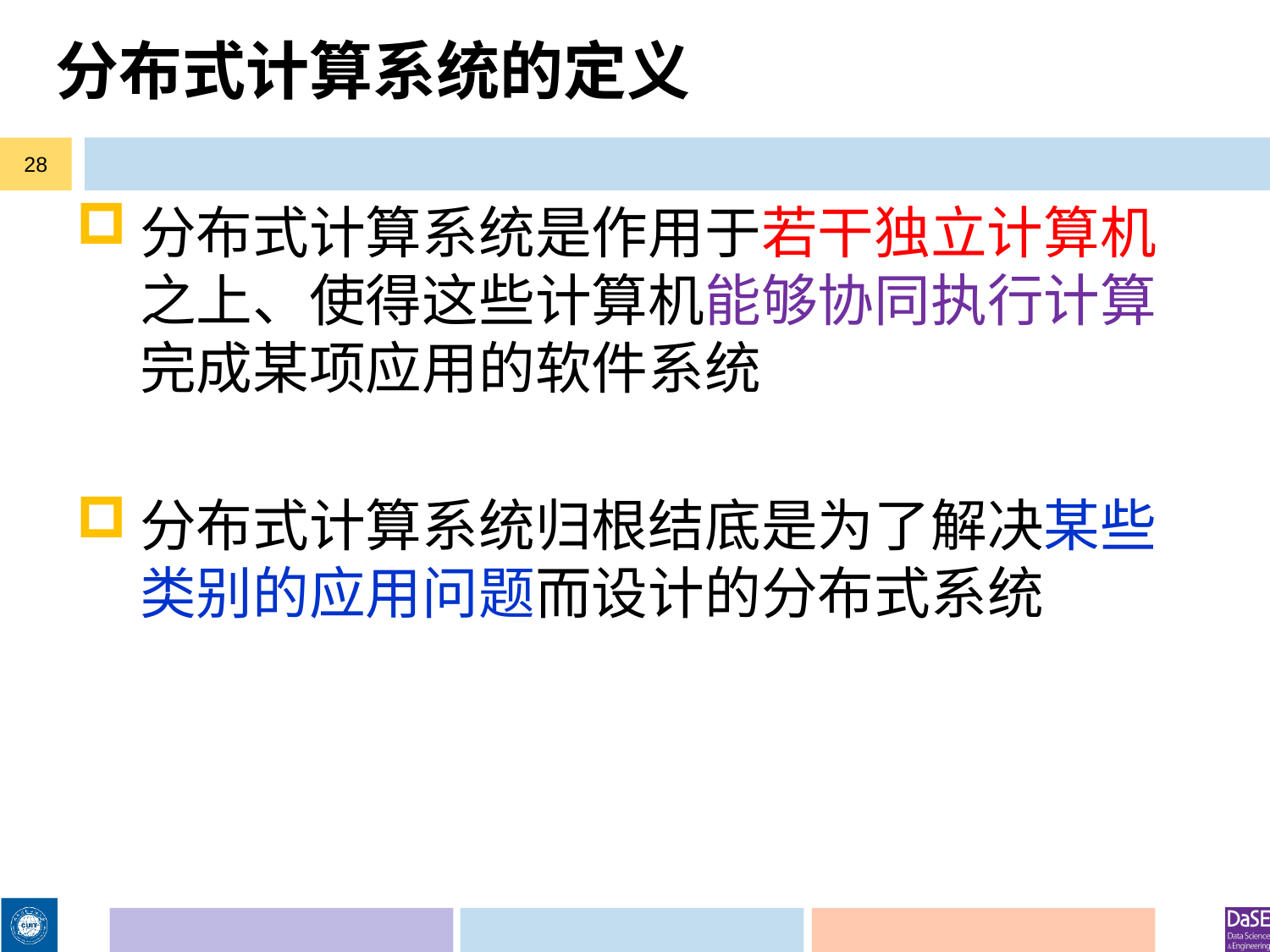

# 分布式计算系统的定义
28
分布式计算系统是作用于若干独立计算机之上、使得这些计算机能够协同执行计算完成某项应用的软件系统

分布式计算系统归根结底是为了解决某些类别的应用问题而设计的分布式系统